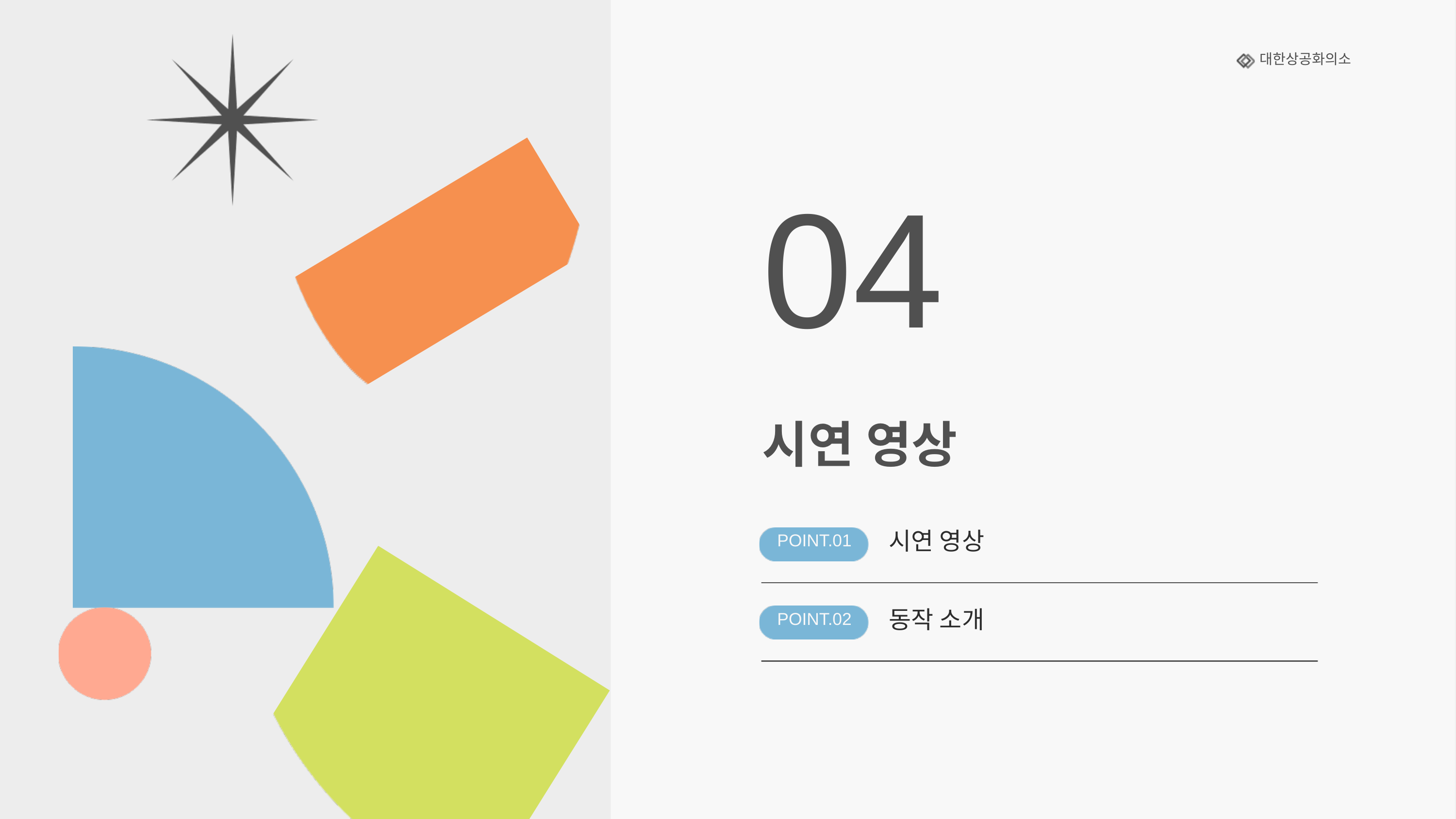

대한상공화의소

04

시연 영상
시연 영상

POINT.01

동작 소개

POINT.02

POINT.03